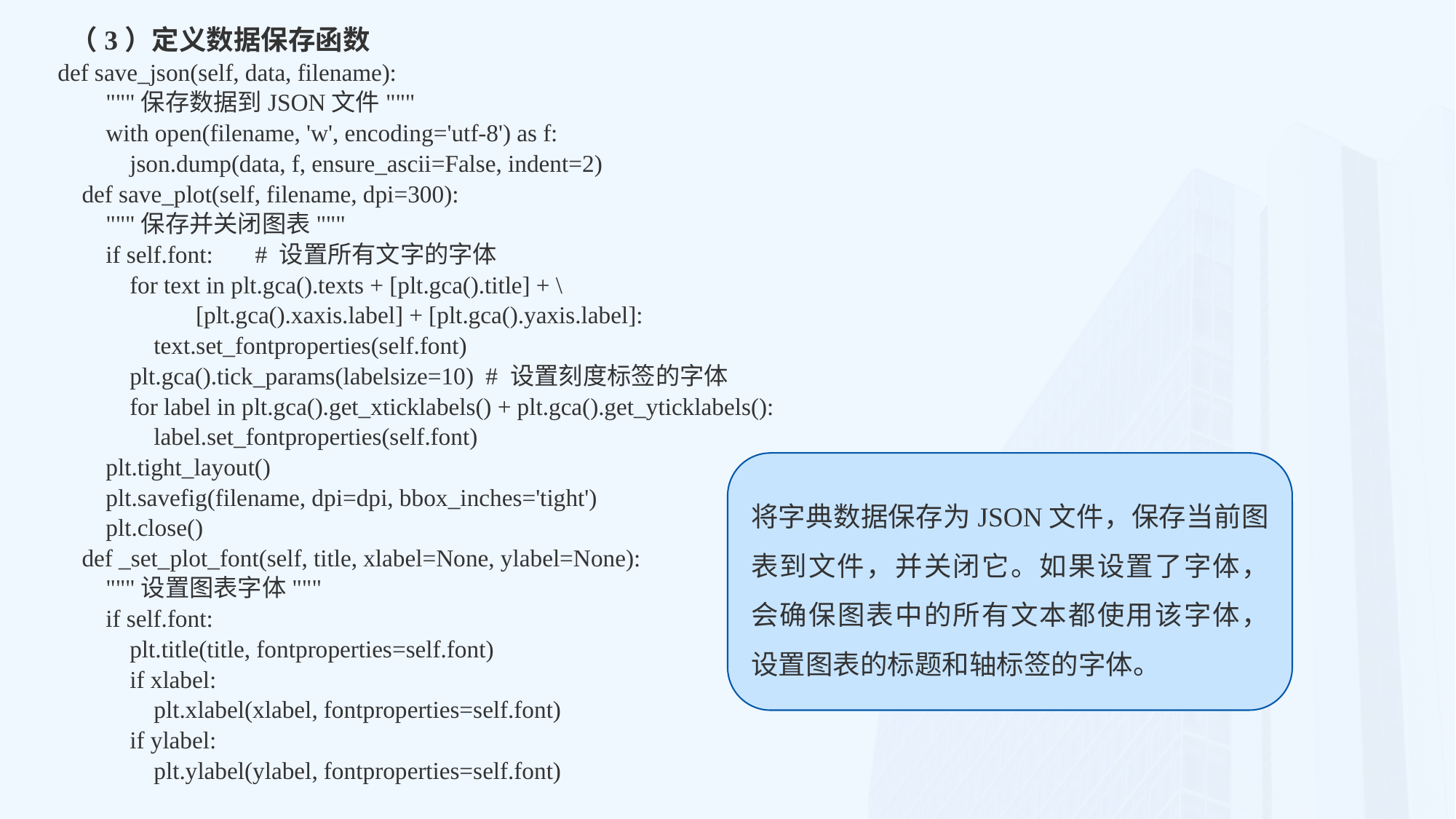

（3）定义数据保存函数
def save_json(self, data, filename):
        """保存数据到JSON文件"""
        with open(filename, 'w', encoding='utf-8') as f:
            json.dump(data, f, ensure_ascii=False, indent=2)
    def save_plot(self, filename, dpi=300):
        """保存并关闭图表"""
        if self.font:       # 设置所有文字的字体
            for text in plt.gca().texts + [plt.gca().title] + \
                       [plt.gca().xaxis.label] + [plt.gca().yaxis.label]:
                text.set_fontproperties(self.font)
            plt.gca().tick_params(labelsize=10)  # 设置刻度标签的字体
            for label in plt.gca().get_xticklabels() + plt.gca().get_yticklabels():
                label.set_fontproperties(self.font)
        plt.tight_layout()
        plt.savefig(filename, dpi=dpi, bbox_inches='tight')
        plt.close()
    def _set_plot_font(self, title, xlabel=None, ylabel=None):
        """设置图表字体"""
        if self.font:
            plt.title(title, fontproperties=self.font)
            if xlabel:
                plt.xlabel(xlabel, fontproperties=self.font)
            if ylabel:
                plt.ylabel(ylabel, fontproperties=self.font)

将字典数据保存为JSON文件，保存当前图表到文件，并关闭它。如果设置了字体，会确保图表中的所有文本都使用该字体，设置图表的标题和轴标签的字体。